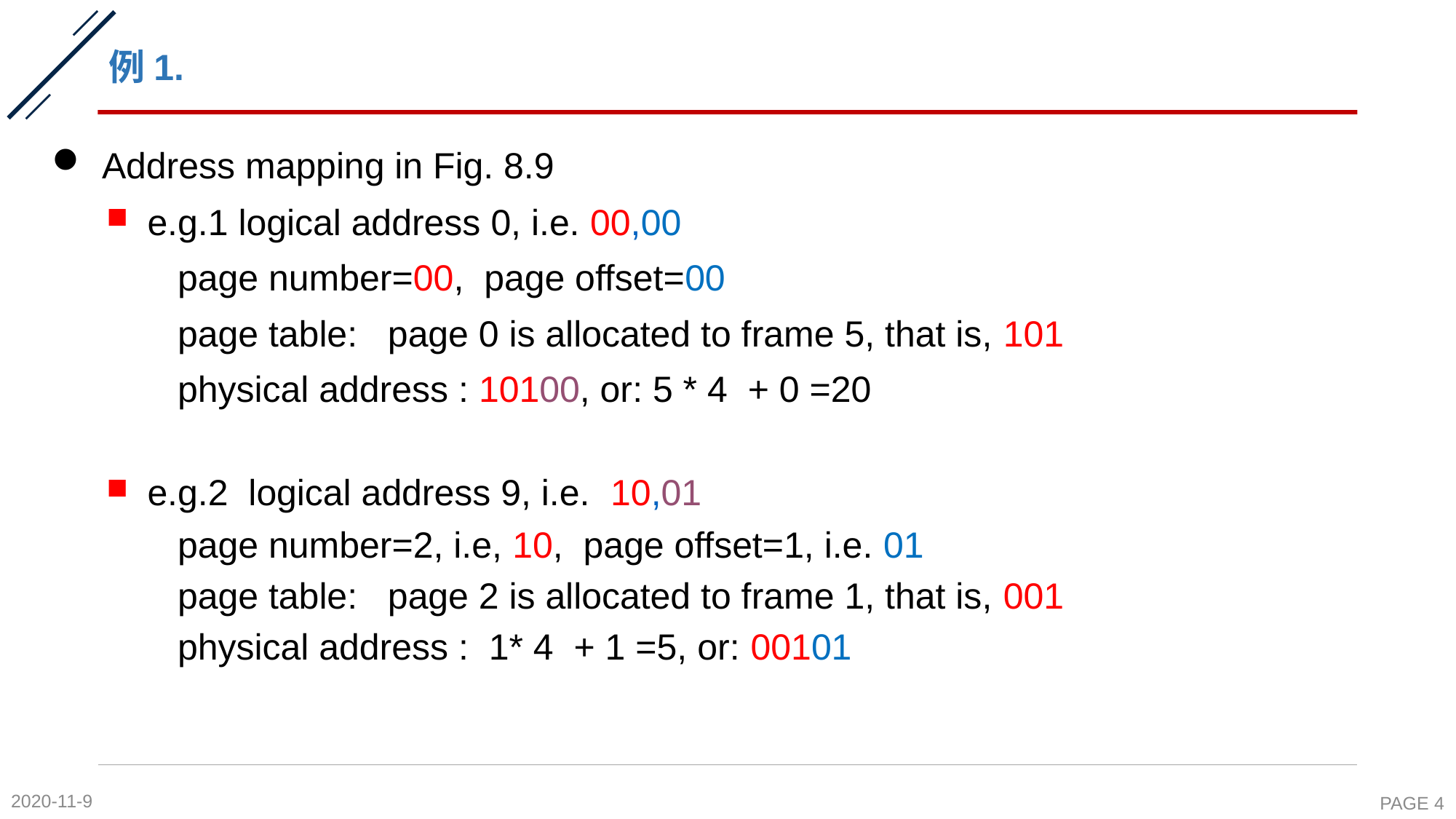

# 例1.

 Address mapping in Fig. 8.9
e.g.1 logical address 0, i.e. 00,00
       page number=00,  page offset=00
       page table:   page 0 is allocated to frame 5, that is, 101
       physical address : 10100, or: 5 * 4  + 0 =20

e.g.2  logical address 9, i.e.  10,01
       page number=2, i.e, 10,  page offset=1, i.e. 01
       page table:   page 2 is allocated to frame 1, that is, 001
       physical address :  1* 4  + 1 =5, or: 00101

2020-11-9
PAGE 4